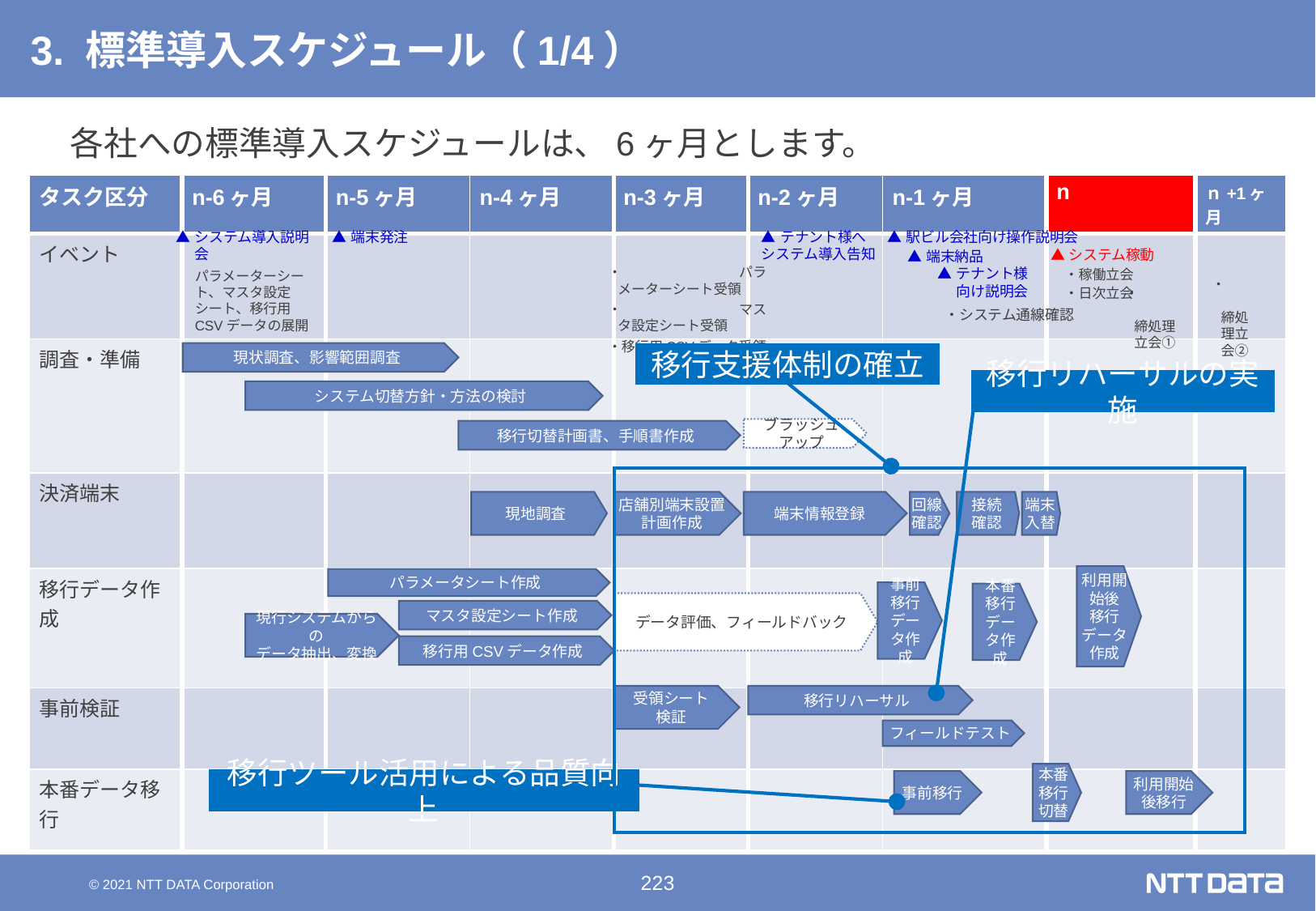

# 3. 標準導入スケジュール（1/4）
各社への標準導入スケジュールは、6ヶ月とします。
| タスク区分 | n-6ヶ月 | n-5ヶ月 | n-4ヶ月 | n-3ヶ月 | n-2ヶ月 | n-1ヶ月 | n | ｎ+1ヶ月 |
| --- | --- | --- | --- | --- | --- | --- | --- | --- |
| イベント |  |  |  |  |  |  |  |  |
| 調査・準備 |  |  |  |  |  |  |  |  |
| 決済端末 |  |  |  |  |  |  |  |  |
| 移行データ作成 |  |  |  |  |  |  |  |  |
| 事前検証 |  |  |  |  |  |  |  |  |
| 本番データ移行 |  |  |  |  |  |  |  |  |
▲	システム導入説明会
	パラメーターシート、マスタ設定シート、移行用CSVデータの展開
▲	テナント様へ
システム導入告知
▲	駅ビル会社向け操作説明会
▲	端末発注
▲システム稼動
　・稼働立会
　・日次立会
▲	端末納品
・	パラメーターシート受領
・	マスタ設定シート受領
・移行用CSVデータ受領
▲	テナント様向け説明会
・	締処理立会②
・	締処理立会①
・システム通線確認
現状調査、影響範囲調査
システム切替方針・方法の検討
ブラッシュアップ
移行切替計画書、手順書作成
移行支援体制の確立
移行リハーサルの実施

現地調査
店舗別端末設置
計画作成
端末情報登録
回線
確認
接続
確認
端末
入替
利用開始後
移行
データ作成
パラメータシート作成
事前移行
データ作成
本番移行
データ作成
データ評価、フィールドバック
マスタ設定シート作成
現行システムからの
データ抽出、変換
移行用CSVデータ作成
受領シート
検証
移行リハーサル
フィールドテスト
本番
移行切替
事前移行
利用開始後移行
移行ツール活用による品質向上